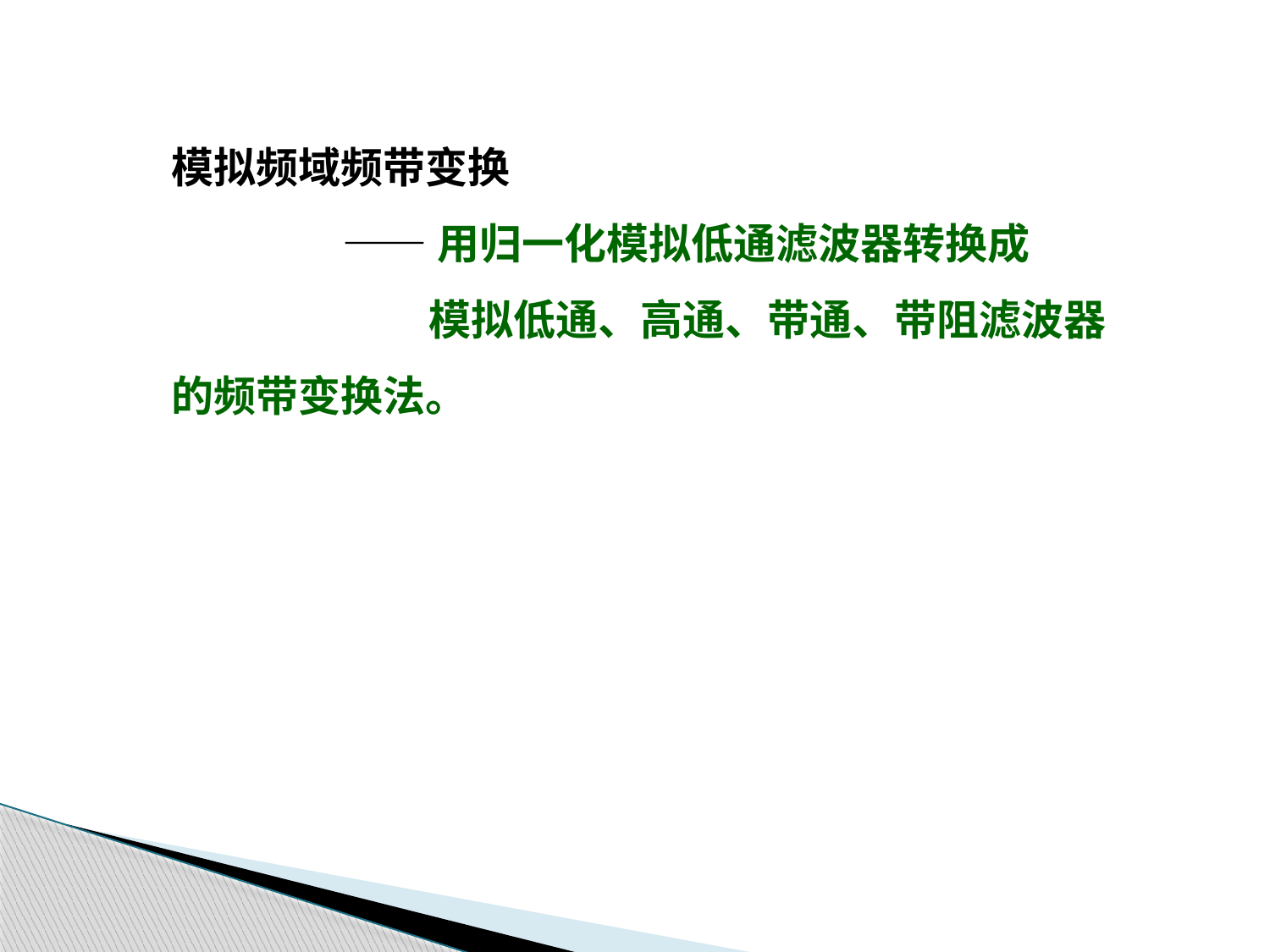

模拟频域频带变换
                  ——用归一化模拟低通滤波器转换成
                          模拟低通、高通、带通、带阻滤波器
的频带变换法。